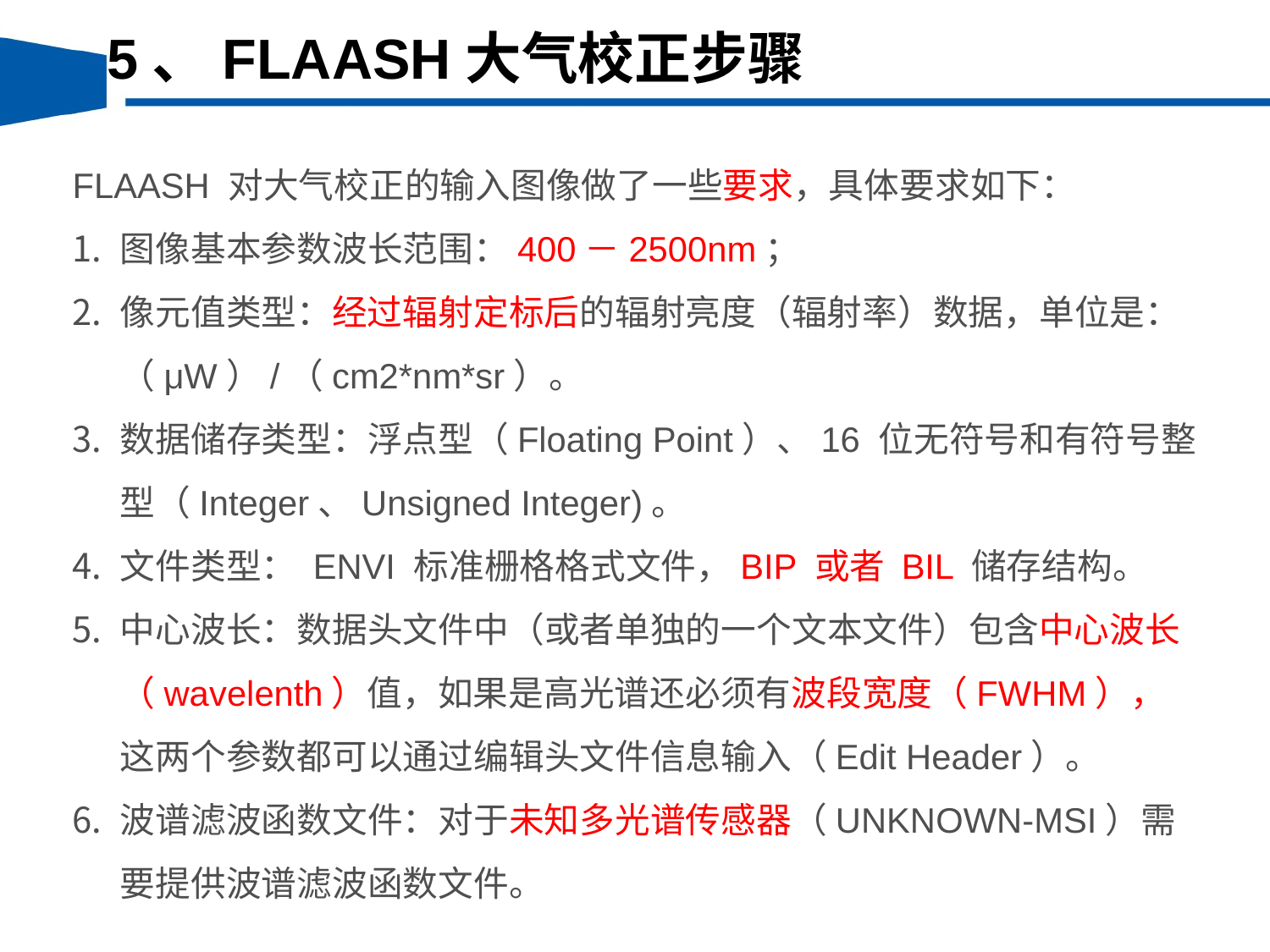

5、FLAASH大气校正步骤
FLAASH 对大气校正的输入图像做了一些要求，具体要求如下：
图像基本参数波长范围：400－2500nm；
像元值类型：经过辐射定标后的辐射亮度（辐射率）数据，单位是：（μW）/（cm2*nm*sr）。
数据储存类型：浮点型（Floating Point）、16 位无符号和有符号整型（Integer、Unsigned Integer)。
文件类型： ENVI 标准栅格格式文件，BIP 或者 BIL 储存结构。
中心波长：数据头文件中（或者单独的一个文本文件）包含中心波长（wavelenth）值，如果是高光谱还必须有波段宽度（FWHM），这两个参数都可以通过编辑头文件信息输入（Edit Header）。
波谱滤波函数文件：对于未知多光谱传感器（UNKNOWN-MSI）需要提供波谱滤波函数文件。